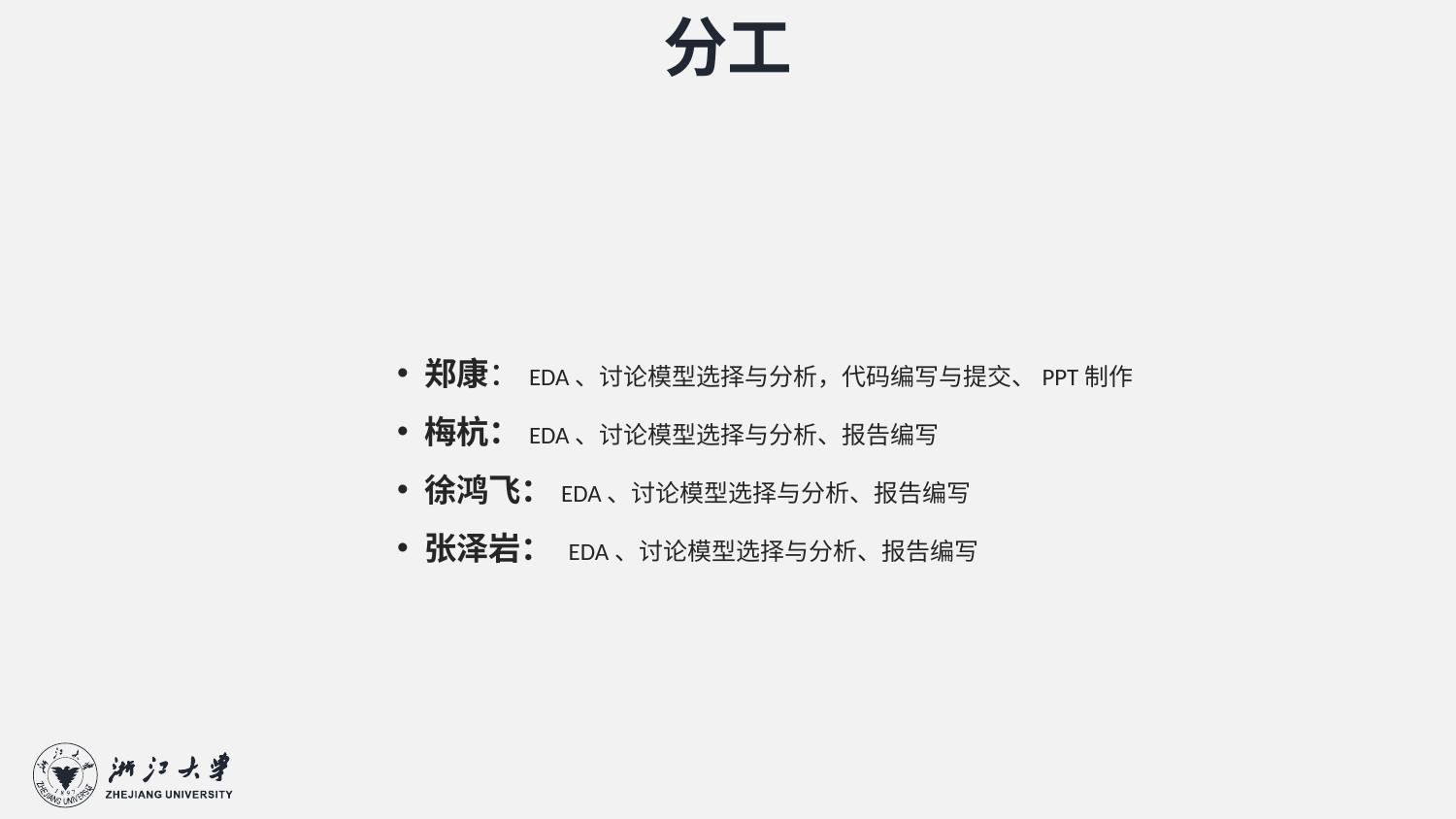

分工
郑康：EDA、讨论模型选择与分析，代码编写与提交、PPT制作
梅杭：EDA、讨论模型选择与分析、报告编写
徐鸿飞：EDA、讨论模型选择与分析、报告编写
张泽岩： EDA、讨论模型选择与分析、报告编写
3